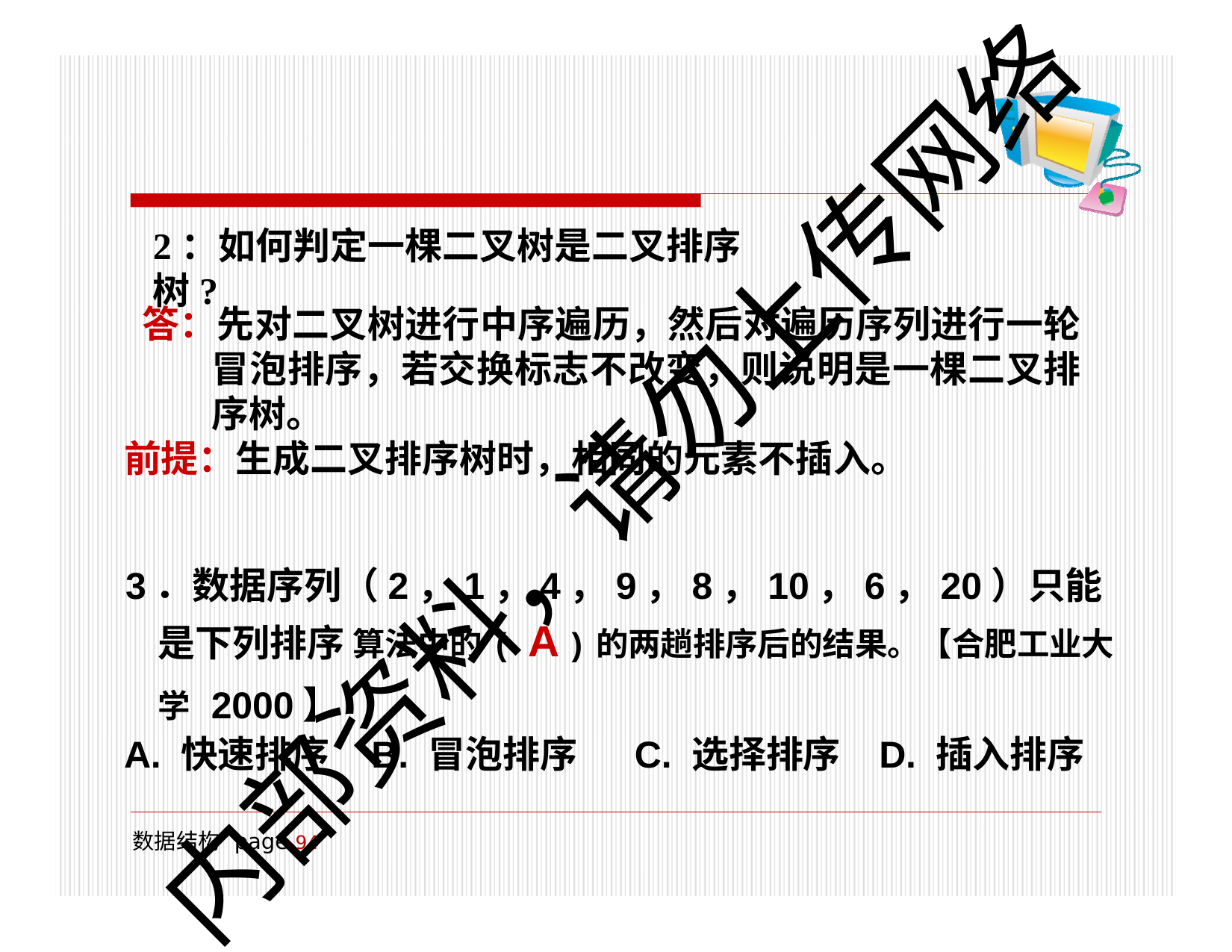

# 2：如何判定一棵二叉树是二叉排序树?
答：先对二叉树进行中序遍历，然后对遍历序列进行一轮 冒泡排序，若交换标志不改变，则说明是一棵二叉排 序树。
前提：生成二叉排序树时，相同的元素不插入。

3．数据序列（2，1，4，9，8，10，6，20）只能是下列排序 算法中的( A )的两趟排序后的结果。【合肥工业大学 2000】
A. 快速排序	B. 冒泡排序	C. 选择排序	D. 插入排序
内部资料，请勿上传网络

数据结构 page 94